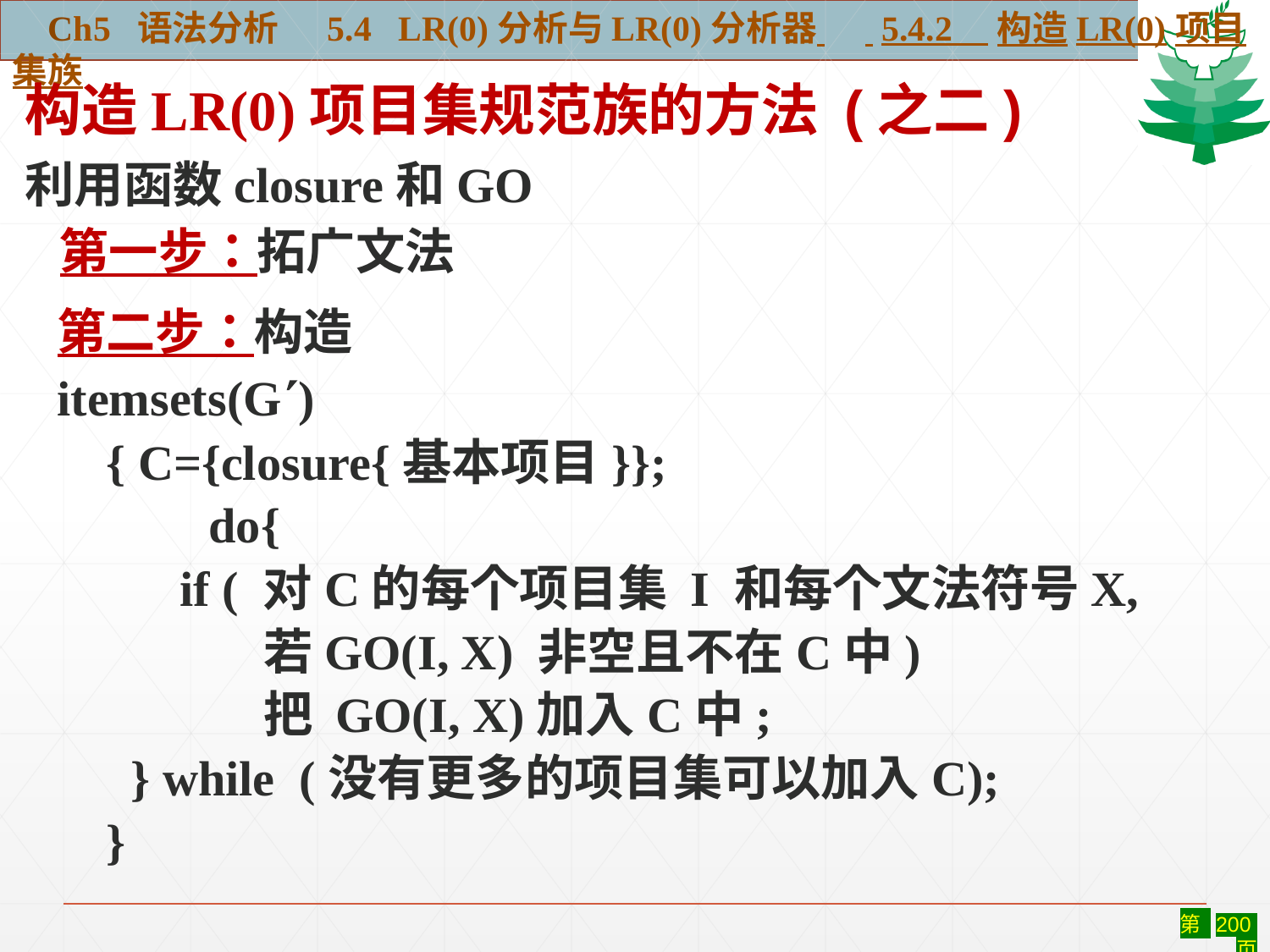

Ch5  语法分析     5.4   LR(0)分析与LR(0)分析器       5.4.2    构造LR(0)项目集族
构造LR(0)项目集规范族的方法 (之二)
利用函数closure和GO
 第一步：拓广文法
第二步：构造
itemsets(G′)
    { C={closure{基本项目}};
	  do{
          if ( 对C的每个项目集 I 和每个文法符号X,
 	      若GO(I, X) 非空且不在C中)
	      把 GO(I, X)加入C中;
      } while  (没有更多的项目集可以加入C);
    }